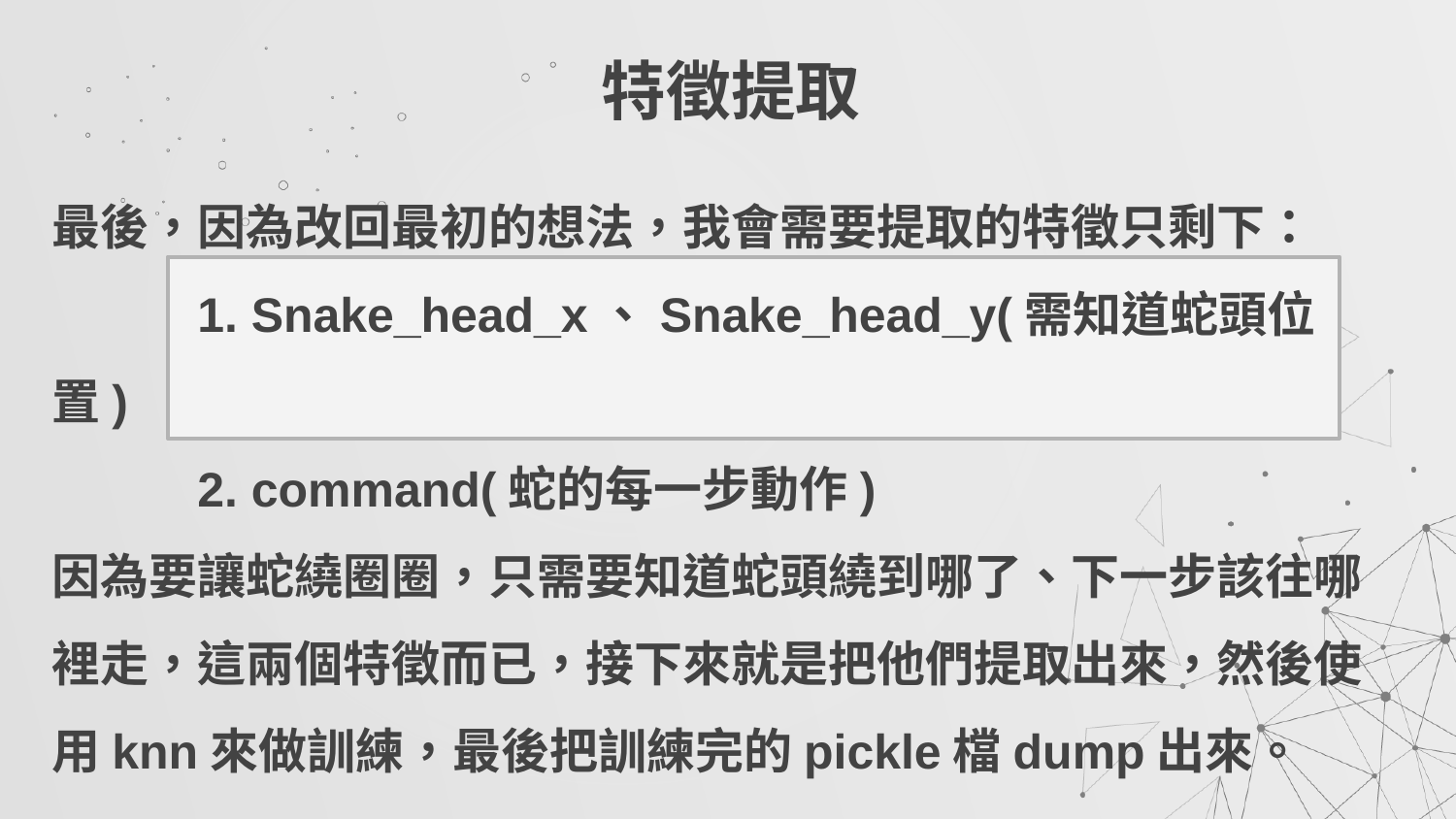

特徵提取
# 最後，因為改回最初的想法，我會需要提取的特徵只剩下： 1. Snake_head_x、Snake_head_y(需知道蛇頭位置) 2. command(蛇的每一步動作) 因為要讓蛇繞圈圈，只需要知道蛇頭繞到哪了、下一步該往哪裡走，這兩個特徵而已，接下來就是把他們提取出來，然後使用knn來做訓練，最後把訓練完的pickle檔dump出來。